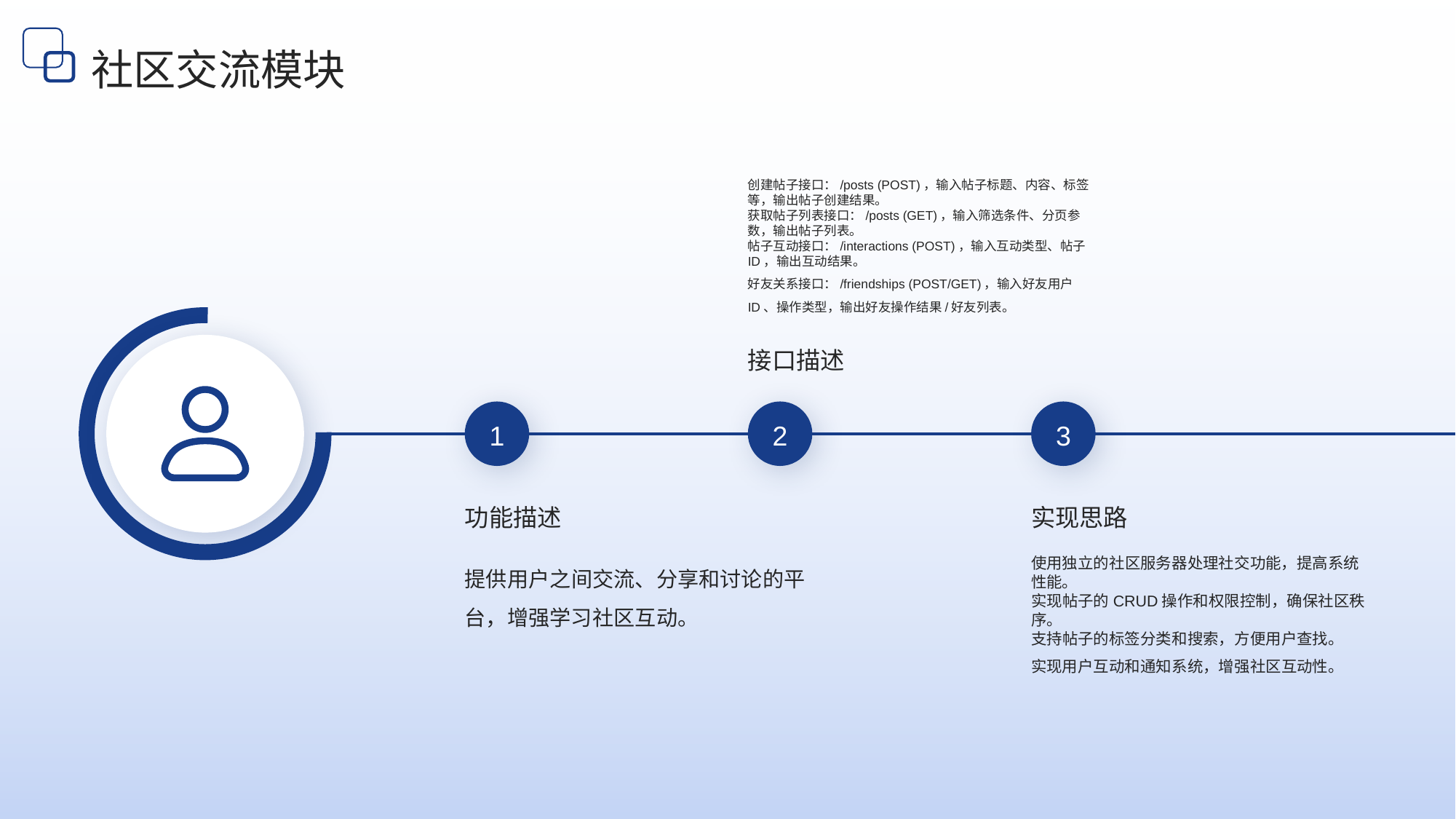

社区交流模块

创建帖子接口：/posts (POST)，输入帖子标题、内容、标签等，输出帖子创建结果。
获取帖子列表接口：/posts (GET)，输入筛选条件、分页参数，输出帖子列表。
帖子互动接口：/interactions (POST)，输入互动类型、帖子ID，输出互动结果。
好友关系接口：/friendships (POST/GET)，输入好友用户ID、操作类型，输出好友操作结果/好友列表。

接口描述

1
2
3
功能描述
实现思路
提供用户之间交流、分享和讨论的平台，增强学习社区互动。
使用独立的社区服务器处理社交功能，提高系统性能。
实现帖子的CRUD操作和权限控制，确保社区秩序。
支持帖子的标签分类和搜索，方便用户查找。
实现用户互动和通知系统，增强社区互动性。